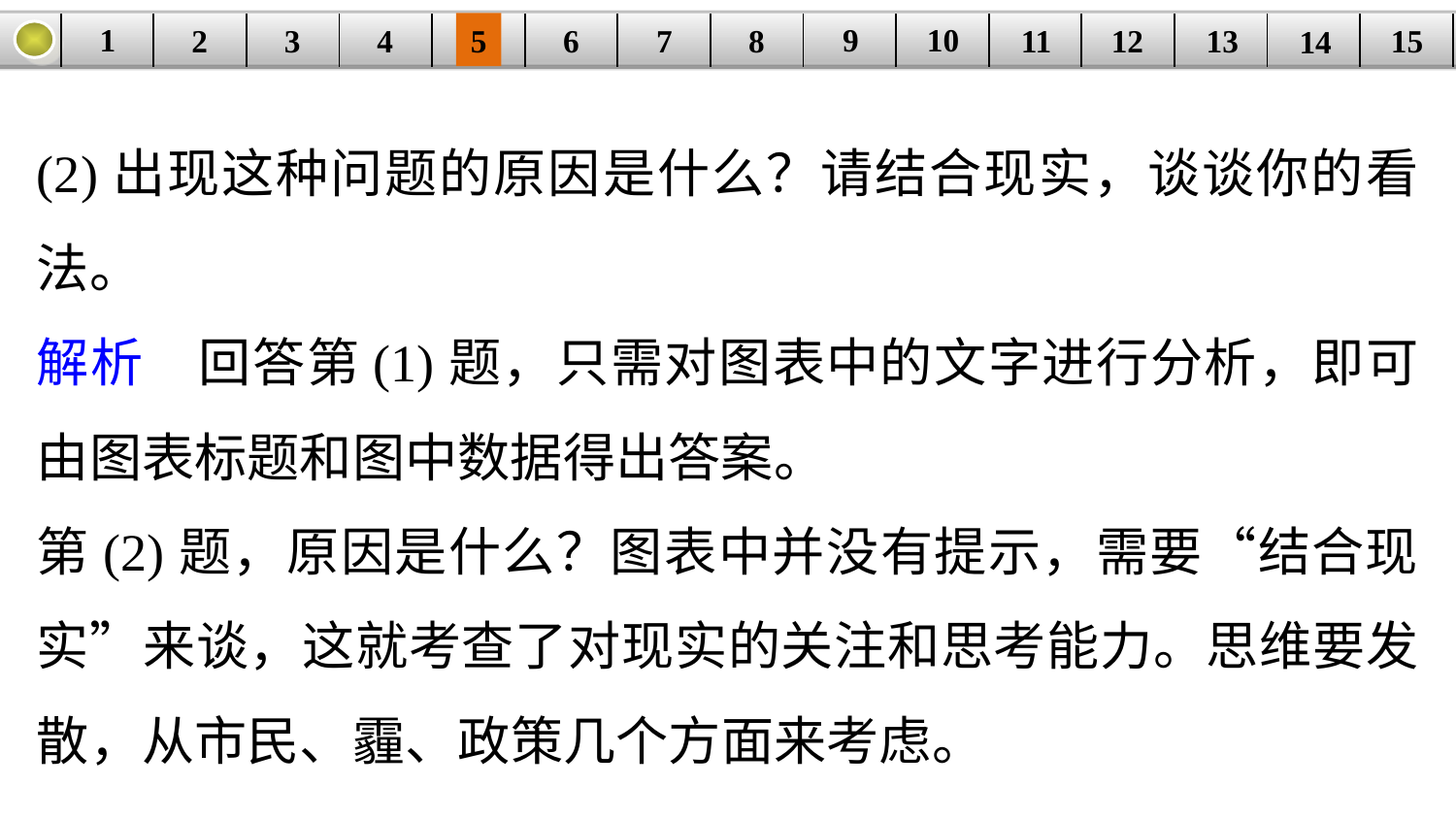

9
10
1
3
4
5
6
8
11
2
12
15
|  |  |  |  |  |  |  |  |  |  |  |  |  |  |  |
| --- | --- | --- | --- | --- | --- | --- | --- | --- | --- | --- | --- | --- | --- | --- |
7
13
14

(2)出现这种问题的原因是什么？请结合现实，谈谈你的看法。
解析　回答第(1)题，只需对图表中的文字进行分析，即可由图表标题和图中数据得出答案。
第(2)题，原因是什么？图表中并没有提示，需要“结合现实”来谈，这就考查了对现实的关注和思考能力。思维要发散，从市民、霾、政策几个方面来考虑。